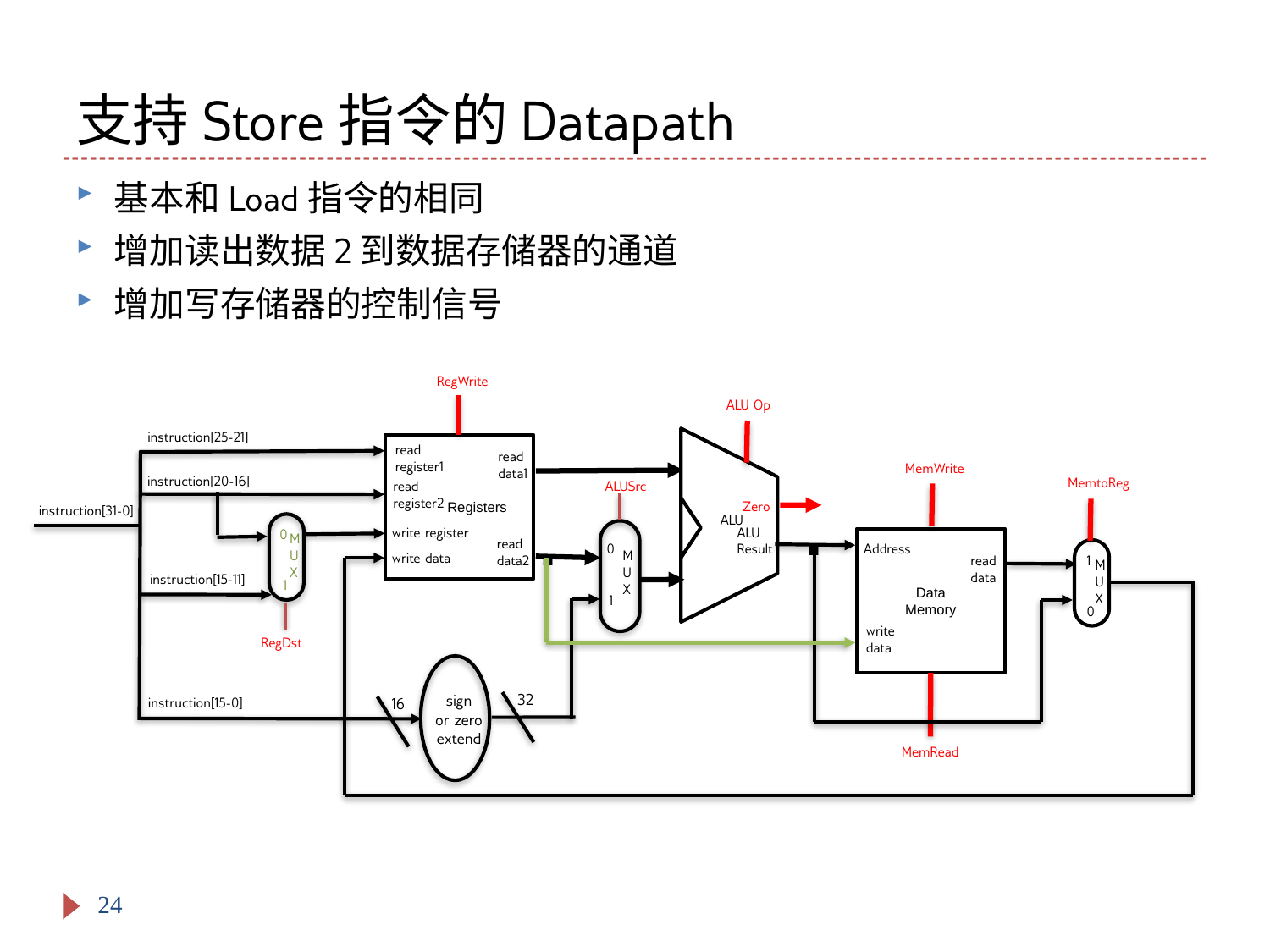

# 支持Store指令的Datapath
基本和Load指令的相同
增加读出数据2到数据存储器的通道
增加写存储器的控制信号

RegWrite
ALU Op
instruction[25-21]
read
register1
         Registers
read
data1
MemWrite
.
.
instruction[20-16]
MemtoReg

read
register2
ALUSrc

Zero
instruction[31-0]
ALU

ALU
Result
write register

0

M
U
X
read
data2
Data
Memory
0
Address

M
U
X
write data

read
data
1
M
U
X

instruction[15-11]
1

1
0
write
data
RegDst

32
sign
or zero
extend
16
instruction[15-0]
MemRead
24